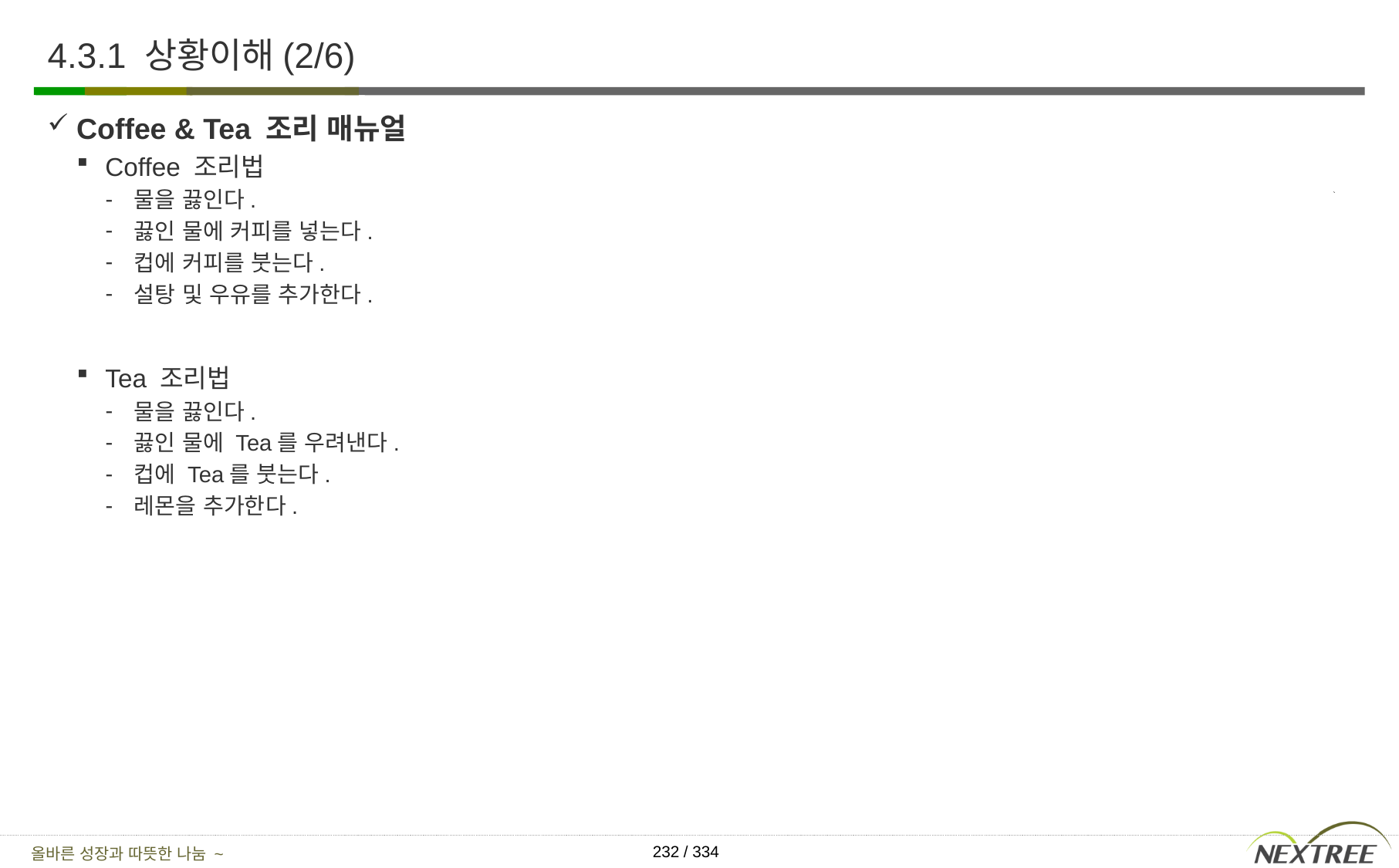

# 4.3.1 상황이해(2/6)
Coffee & Tea 조리 매뉴얼
Coffee 조리법
물을 끓인다.
끓인 물에 커피를 넣는다.
컵에 커피를 붓는다.
설탕 및 우유를 추가한다.

Tea 조리법
물을 끓인다.
끓인 물에 Tea를 우려낸다.
컵에 Tea를 붓는다.
레몬을 추가한다.